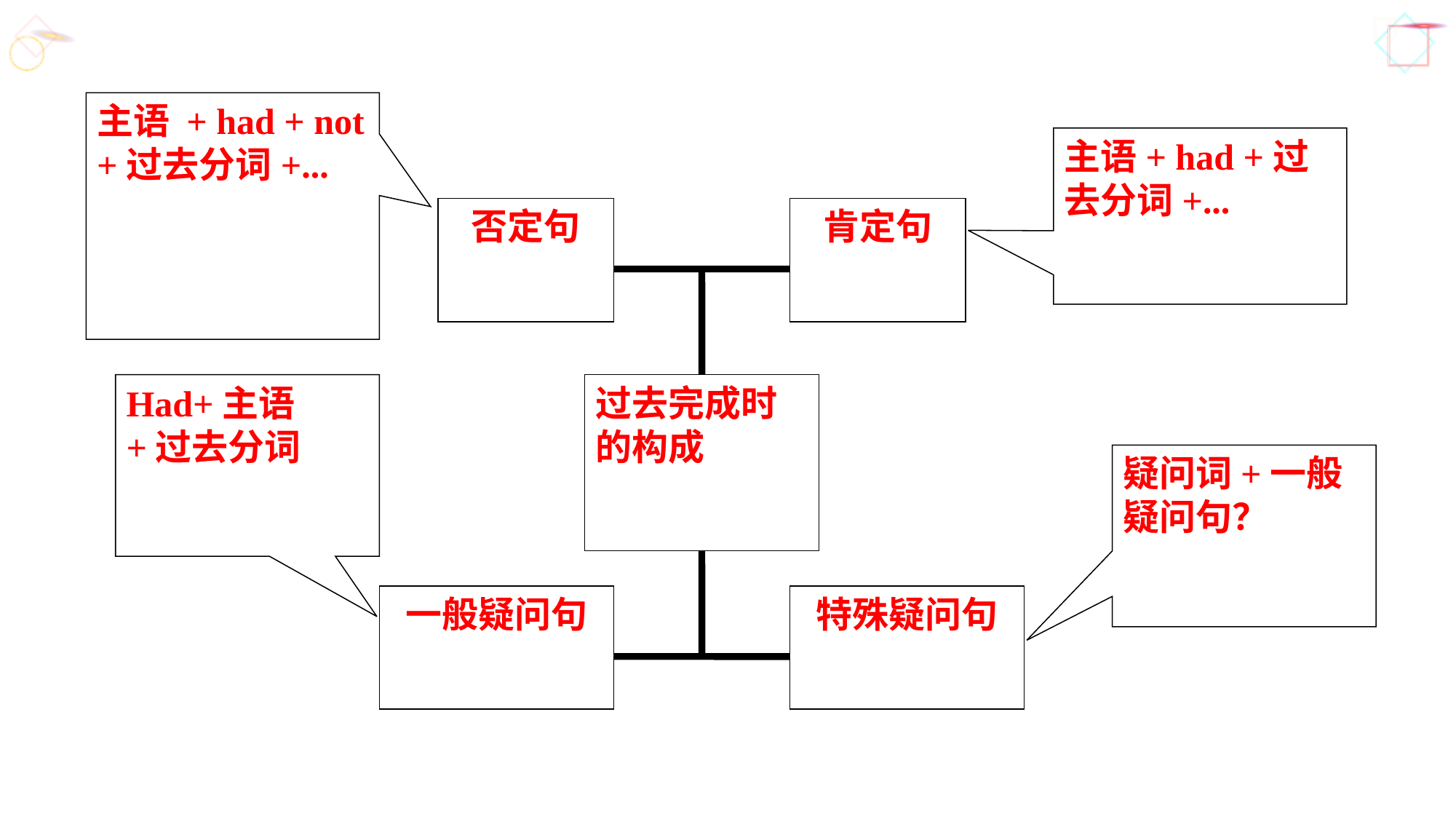

主语 + had + not +过去分词+...
主语+ had +过去分词+...
否定句
肯定句

Had+主语+过去分词
过去完成时的构成
疑问词+一般疑问句？

一般疑问句
特殊疑问句